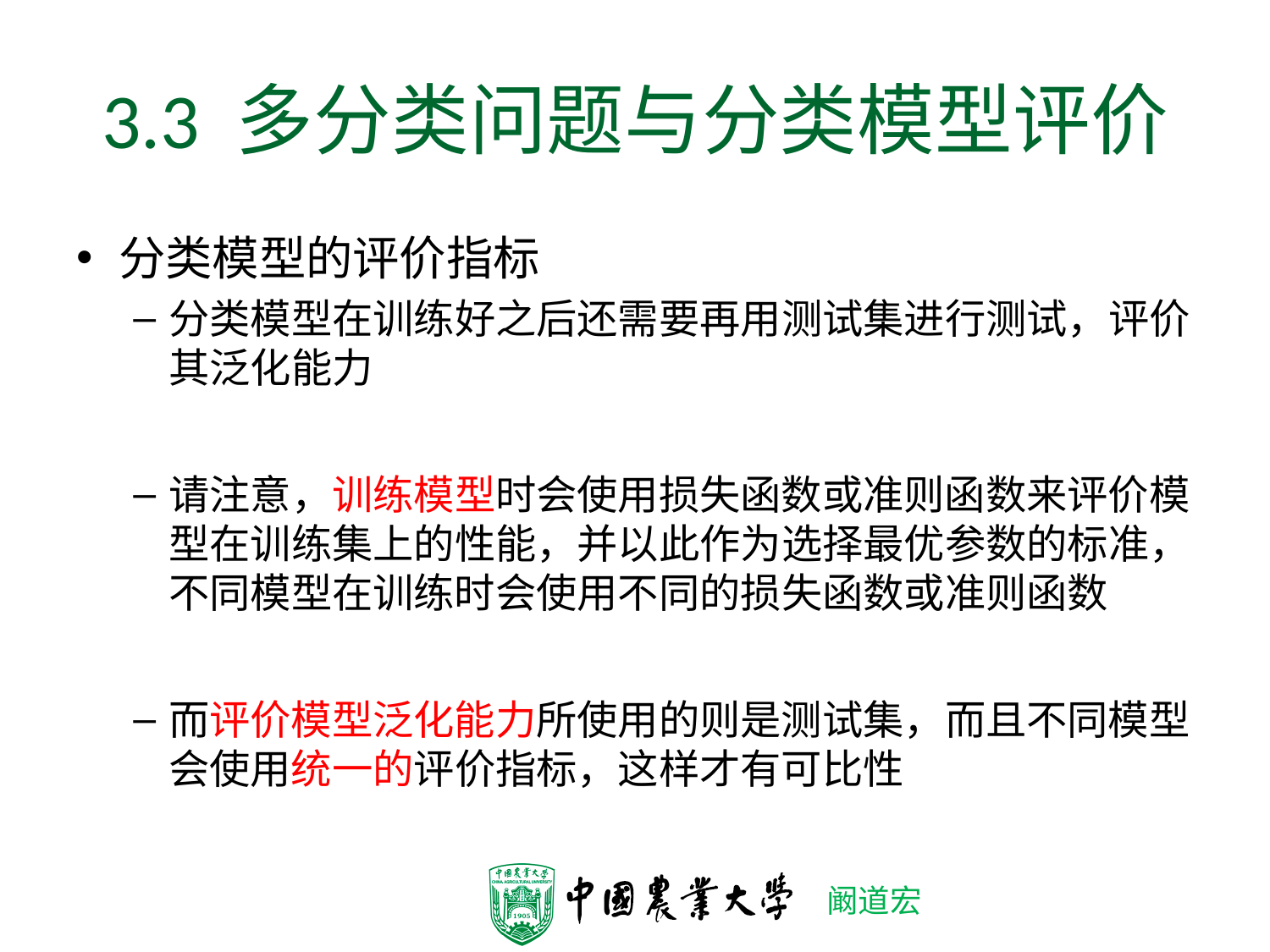

# 3.3 多分类问题与分类模型评价
分类模型的评价指标
分类模型在训练好之后还需要再用测试集进行测试，评价其泛化能力

请注意，训练模型时会使用损失函数或准则函数来评价模型在训练集上的性能，并以此作为选择最优参数的标准，不同模型在训练时会使用不同的损失函数或准则函数

而评价模型泛化能力所使用的则是测试集，而且不同模型会使用统一的评价指标，这样才有可比性